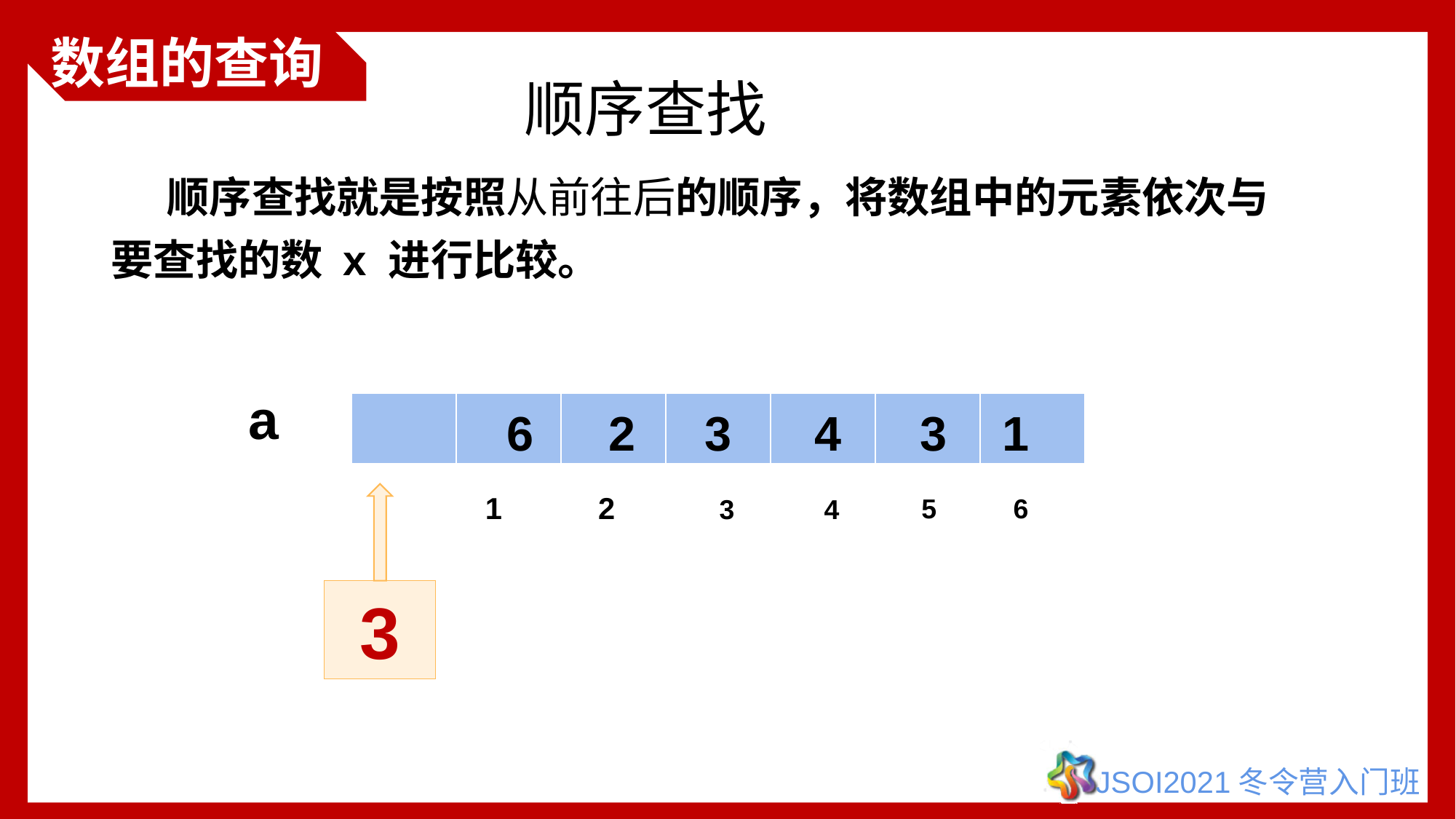

数组的查询

顺序查找
    顺序查找就是按照从前往后的顺序，将数组中的元素依次与要查找的数 x 进行比较。
a
|  |  |  |  |  |  |  |
| --- | --- | --- | --- | --- | --- | --- |
6
2
4
3
3
1
 5
6

3
 1
 2
 3
4